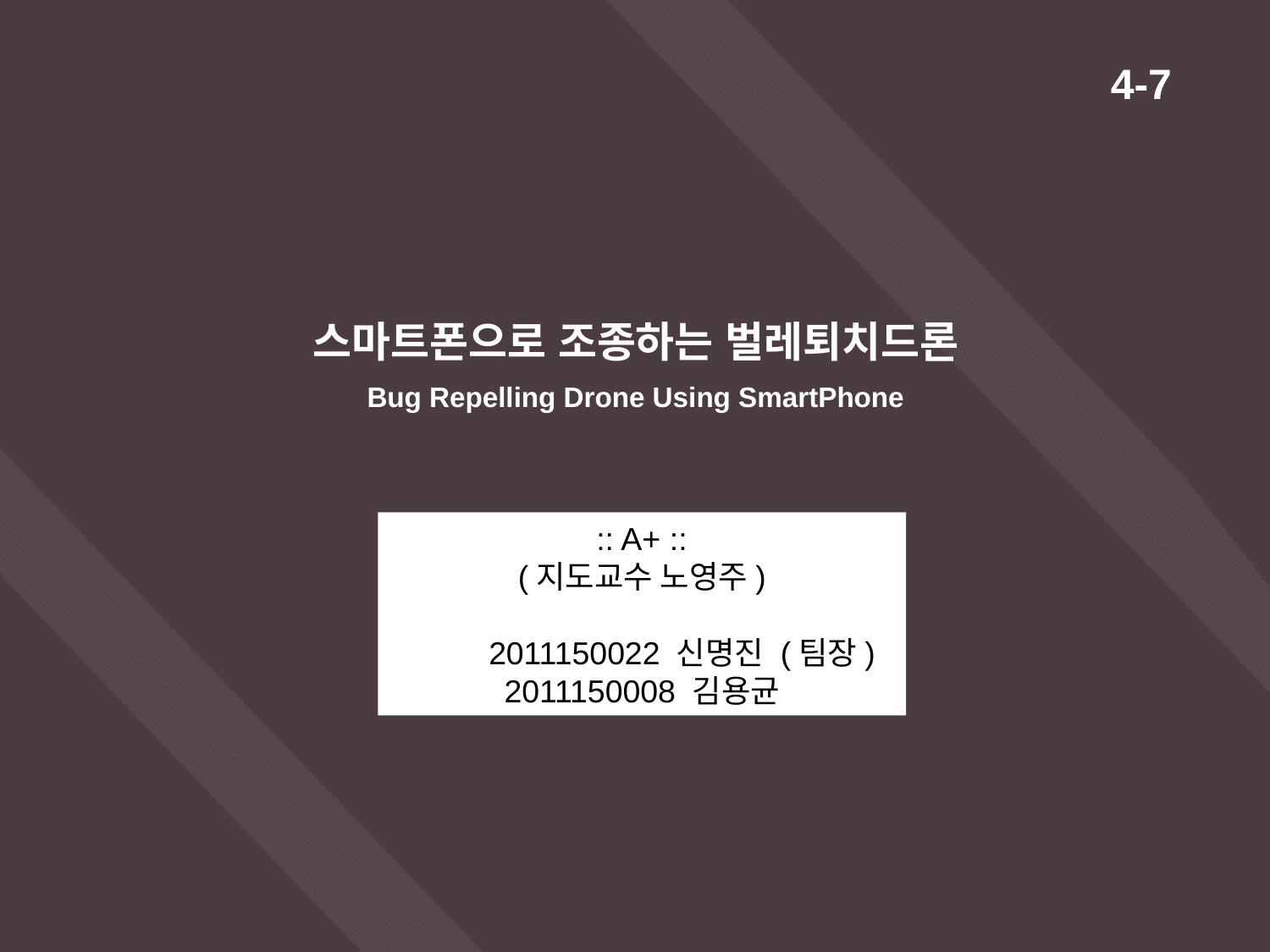

4-7
스마트폰으로 조종하는 벌레퇴치드론
Bug Repelling Drone Using SmartPhone
:: A+ ::
(지도교수 노영주)

         2011150022 신명진 (팀장)
2011150008 김용균